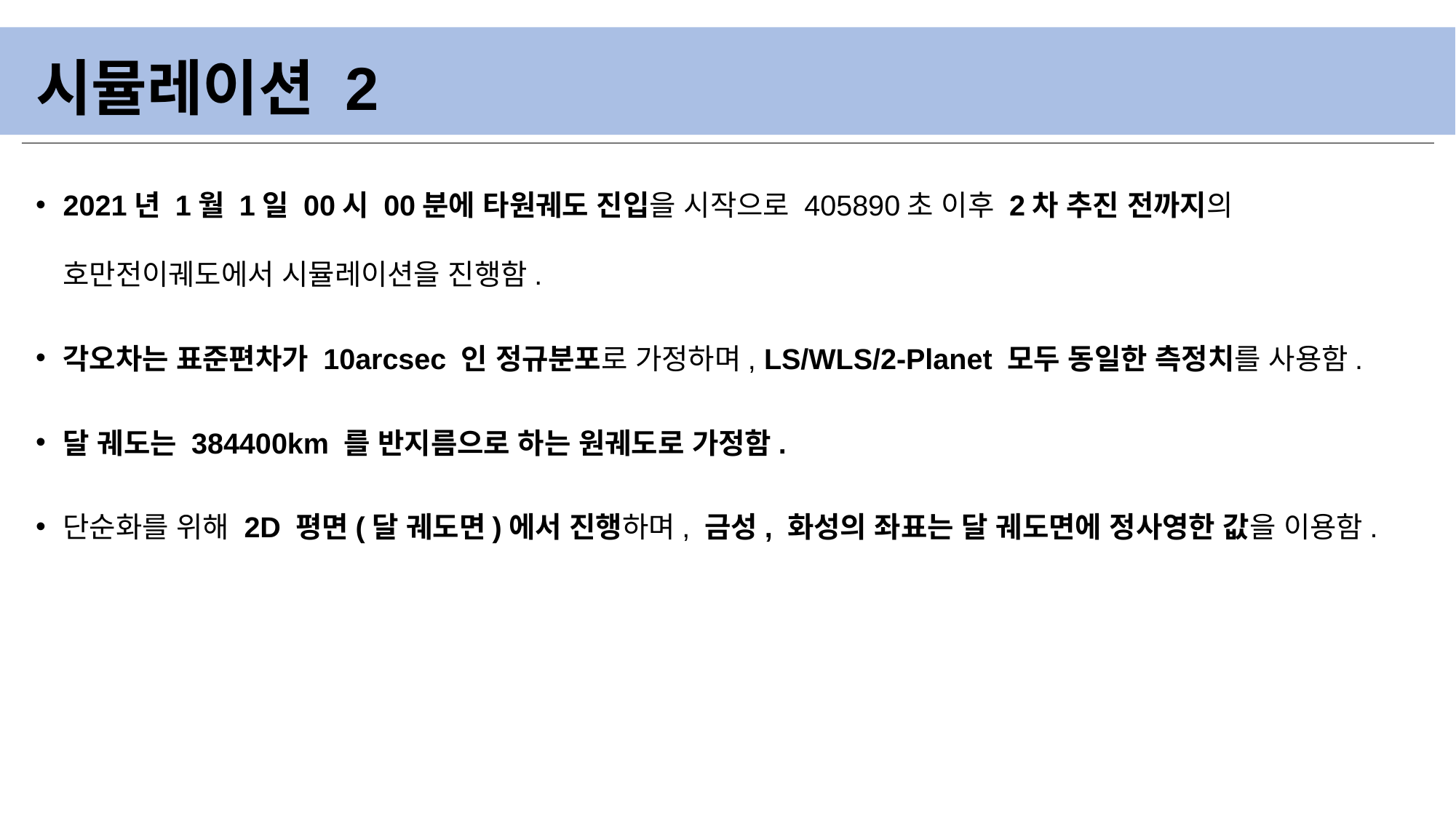

# 시뮬레이션 2
2021년 1월 1일 00시 00분에 타원궤도 진입을 시작으로 405890초 이후 2차 추진 전까지의 호만전이궤도에서 시뮬레이션을 진행함.
각오차는 표준편차가 10arcsec 인 정규분포로 가정하며, LS/WLS/2-Planet 모두 동일한 측정치를 사용함.
달 궤도는 384400km 를 반지름으로 하는 원궤도로 가정함.
단순화를 위해 2D 평면(달 궤도면)에서 진행하며, 금성, 화성의 좌표는 달 궤도면에 정사영한 값을 이용함.